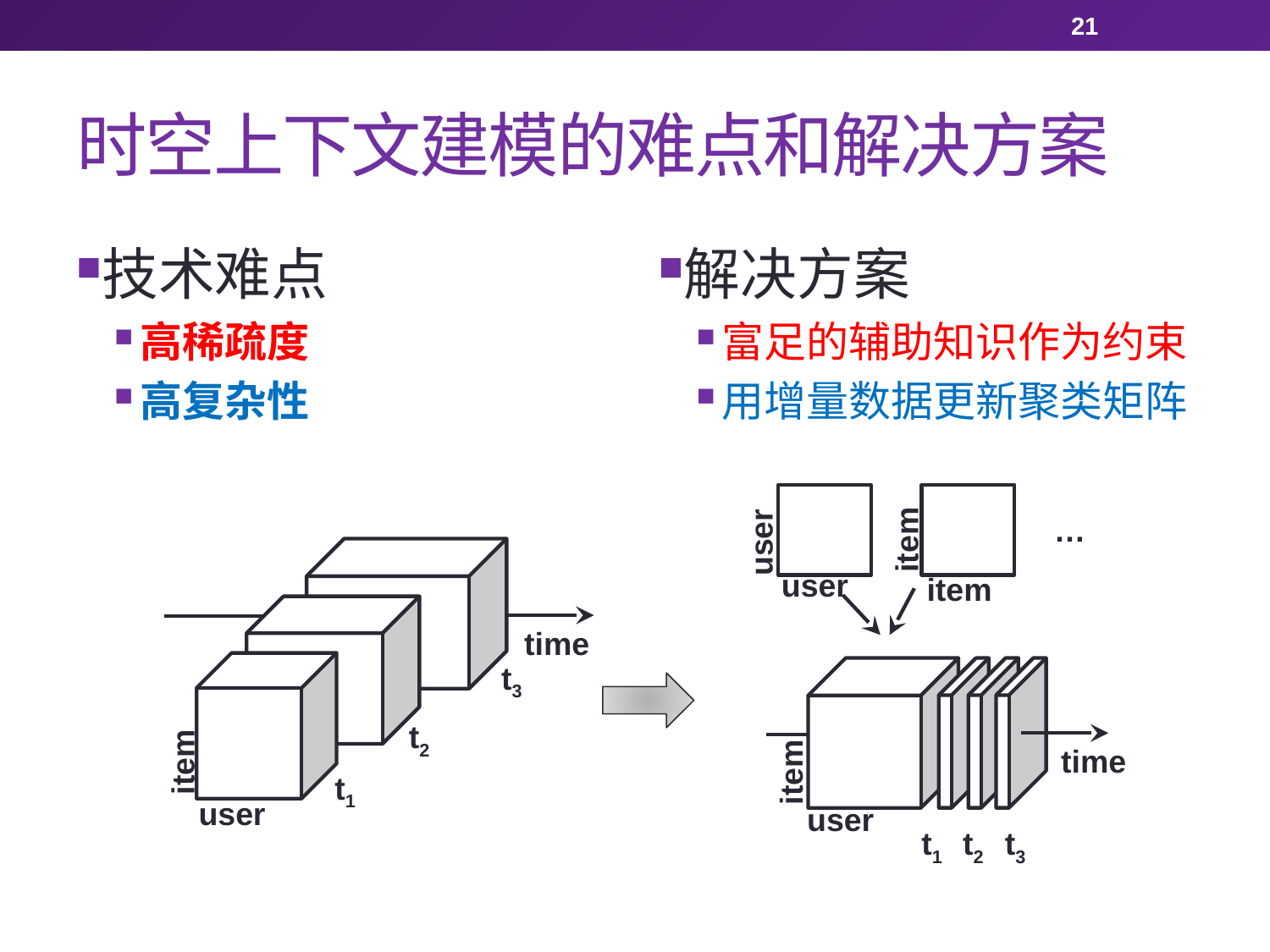

21
# 时空上下文建模的难点和解决方案
技术难点
高稀疏度
高复杂性
解决方案
富足的辅助知识作为约束
用增量数据更新聚类矩阵

…
item
user

user
item

time
t3

t2
time
item
item
t1
user
user
t1
t2
t3